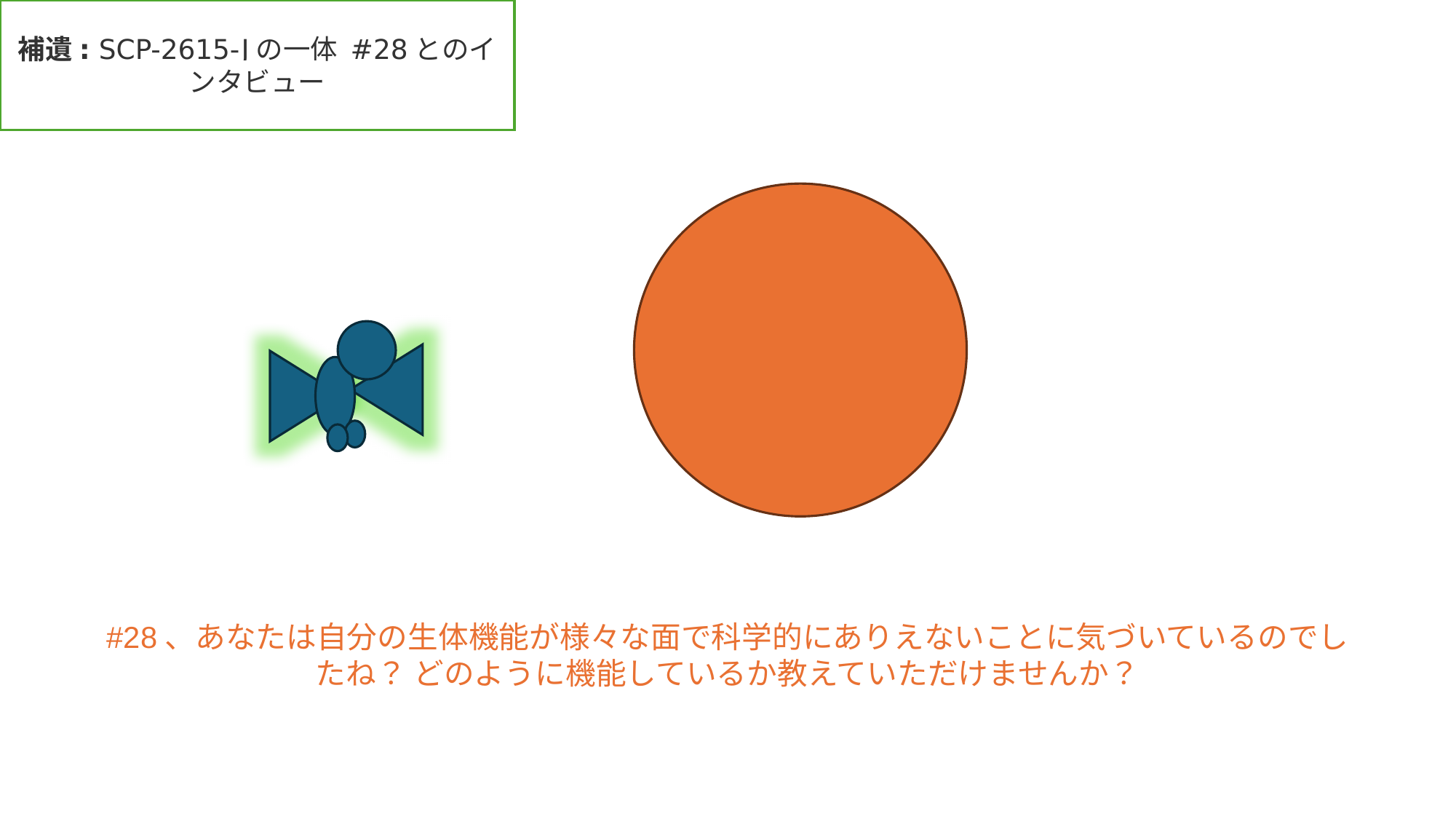

補遺: SCP-2615-Jの一体 #28とのインタビュー

#28、あなたは自分の生体機能が様々な面で科学的にありえないことに気づいているのでしたね？ どのように機能しているか教えていただけませんか？